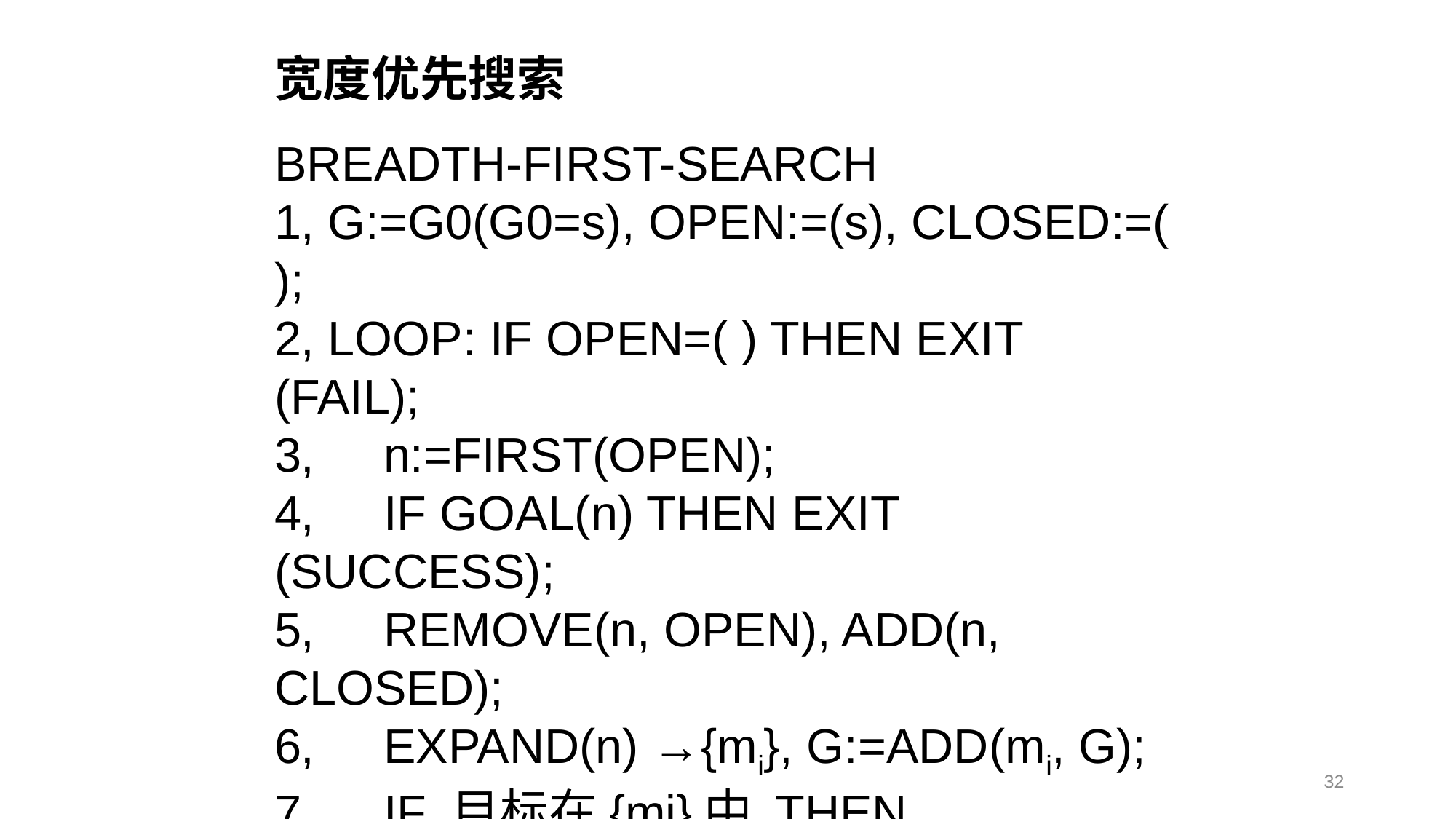

宽度优先搜索
BREADTH-FIRST-SEARCH
1, G:=G0(G0=s), OPEN:=(s), CLOSED:=( );
2, LOOP: IF OPEN=( ) THEN EXIT (FAIL);
3, 	n:=FIRST(OPEN);
4, 	IF GOAL(n) THEN EXIT (SUCCESS);
5, 	REMOVE(n, OPEN), ADD(n, CLOSED);
6, 	EXPAND(n) →{mi}, G:=ADD(mi, G);
7, 	IF 目标在{mi}中 THEN EXIT(SUCCESS);
8, 	ADD(OPEN, mj), 并标记mj到n的指针;
9, 	GO LOOP;
32